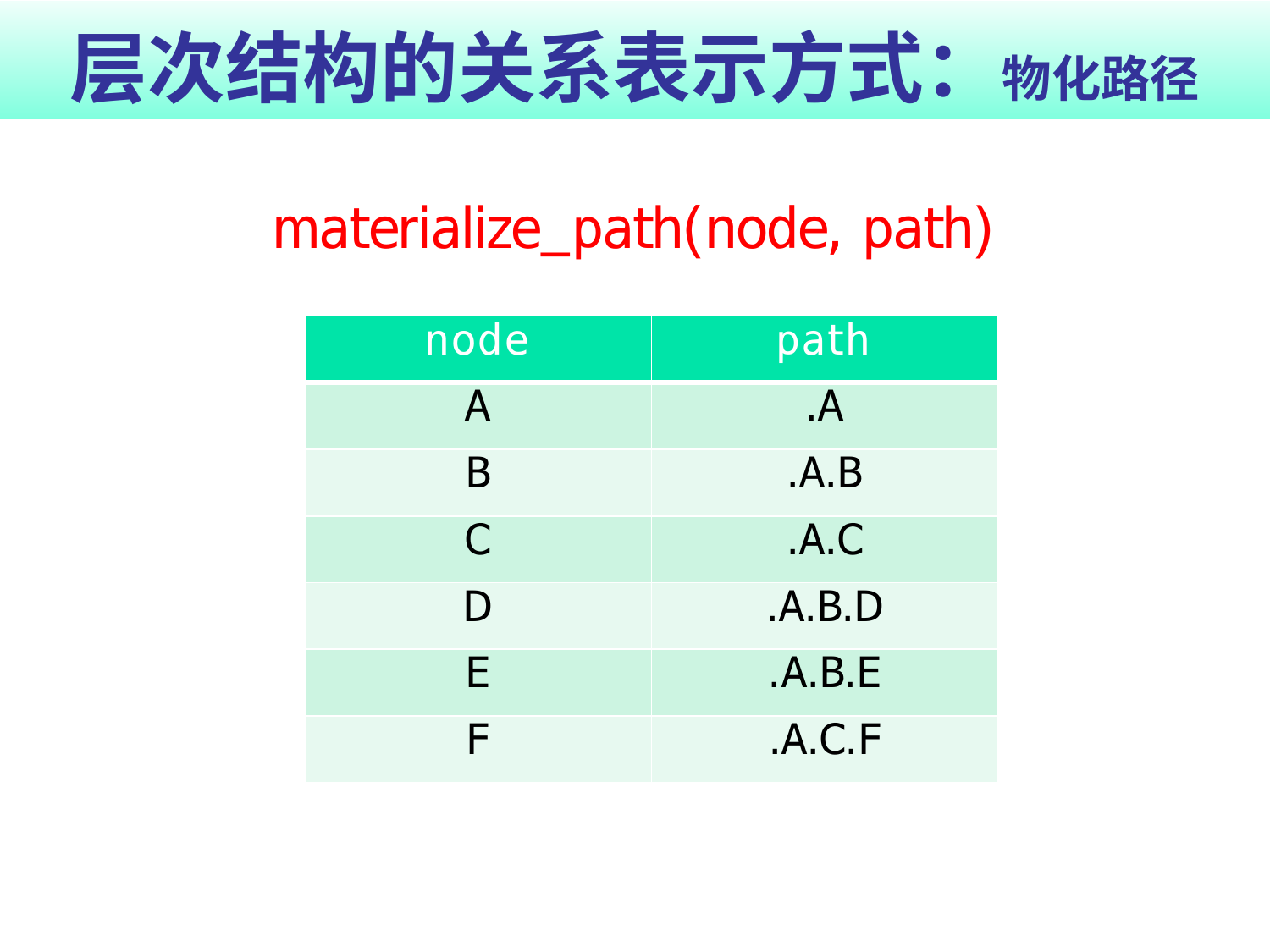

# 层次结构的关系表示方式：物化路径
materialize_path(node, path)
| node | path |
| --- | --- |
| A | .A |
| B | .A.B |
| C | .A.C |
| D | .A.B.D |
| E | .A.B.E |
| F | .A.C.F |